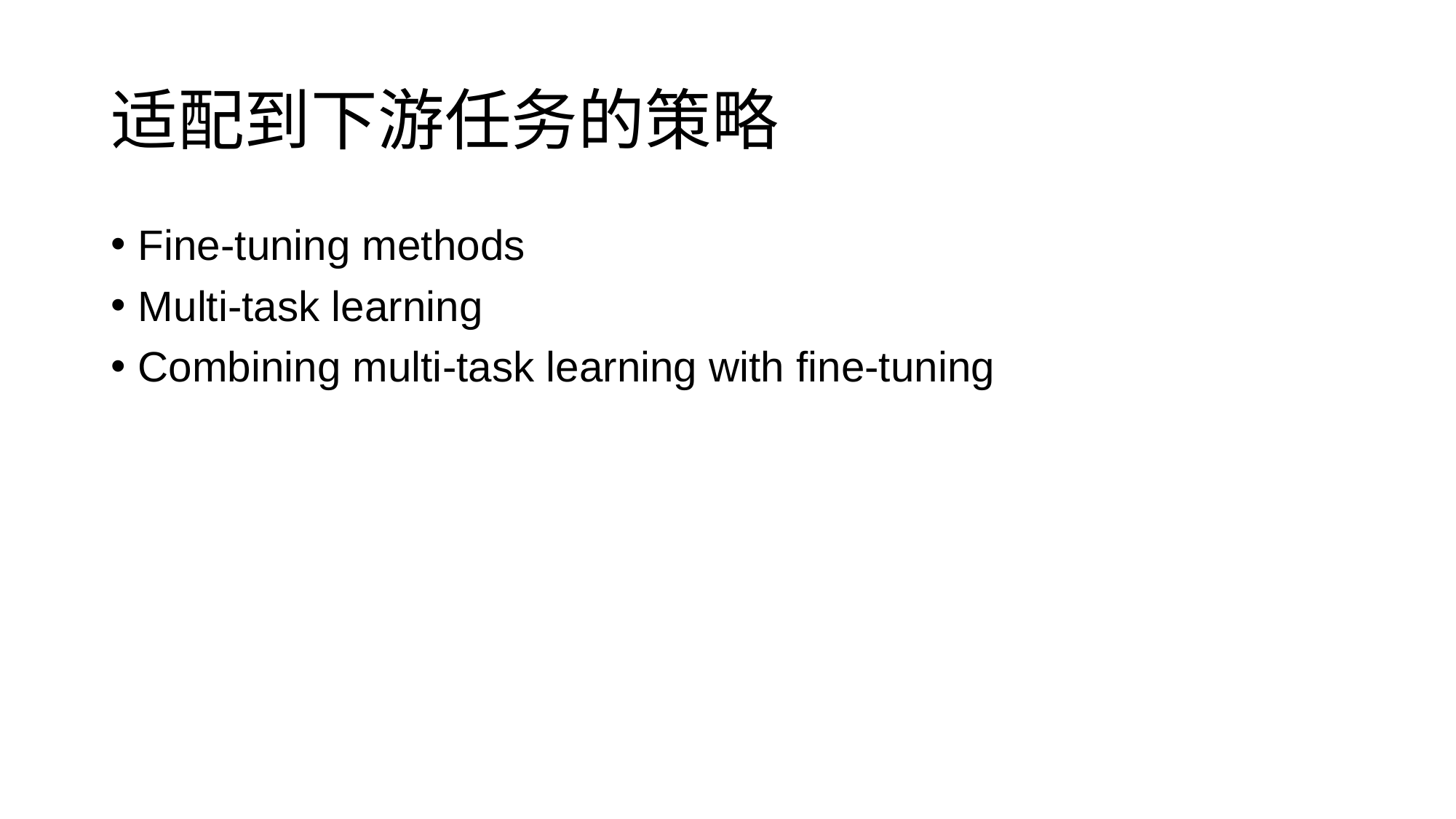

# 适配到下游任务的策略
Fine-tuning methods
Multi-task learning
Combining multi-task learning with fine-tuning